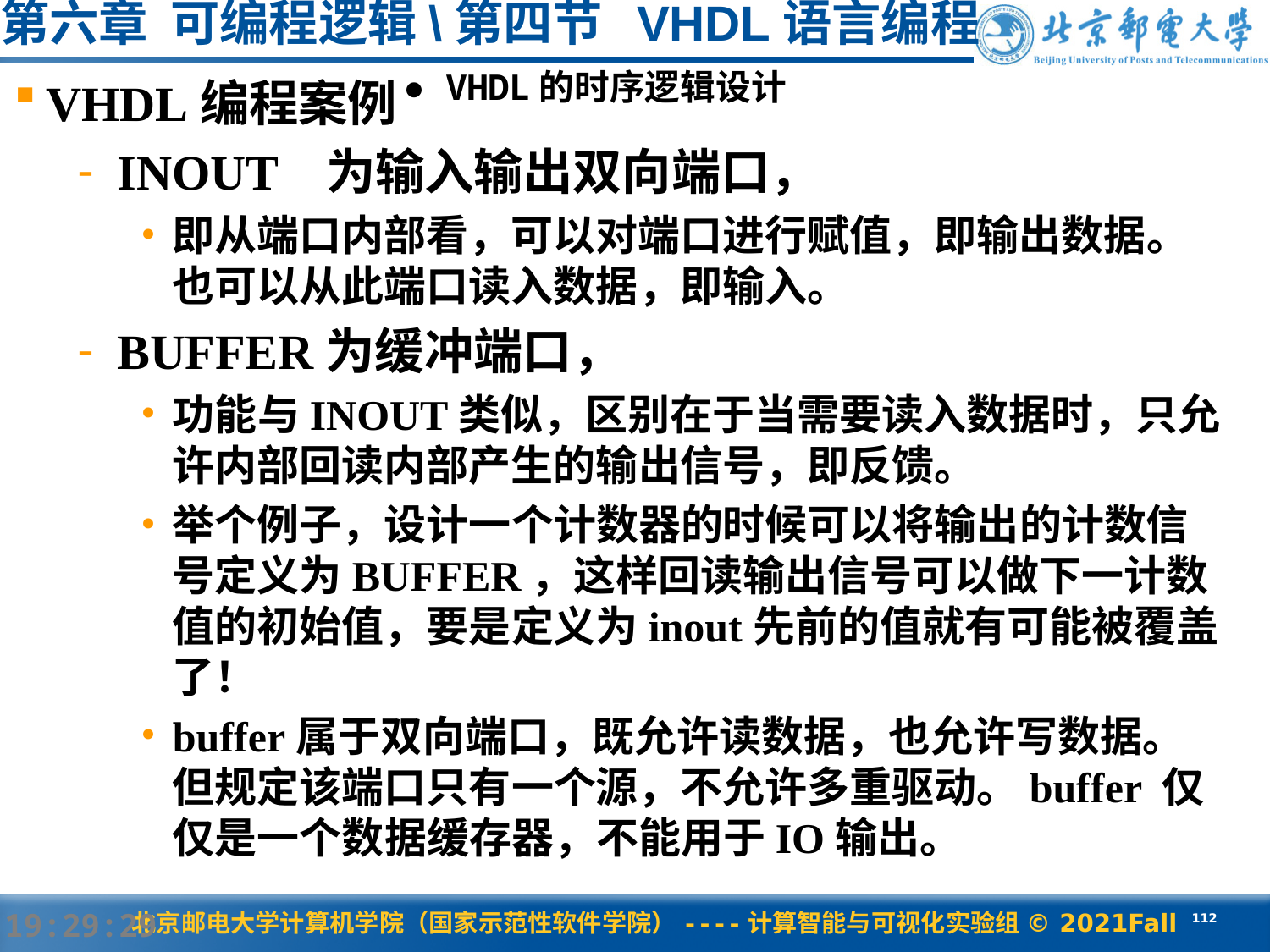

# 第六章  可编程逻辑\第四节  VHDL语言编程
● VHDL的时序逻辑设计
VHDL编程案例
INOUT   为输入输出双向端口，
即从端口内部看，可以对端口进行赋值，即输出数据。也可以从此端口读入数据，即输入。
BUFFER为缓冲端口，
功能与INOUT类似，区别在于当需要读入数据时，只允许内部回读内部产生的输出信号，即反馈。
举个例子，设计一个计数器的时候可以将输出的计数信号定义为BUFFER，这样回读输出信号可以做下一计数值的初始值，要是定义为inout先前的值就有可能被覆盖了！
buffer属于双向端口，既允许读数据，也允许写数据。但规定该端口只有一个源，不允许多重驱动。buffer 仅仅是一个数据缓存器，不能用于IO输出。